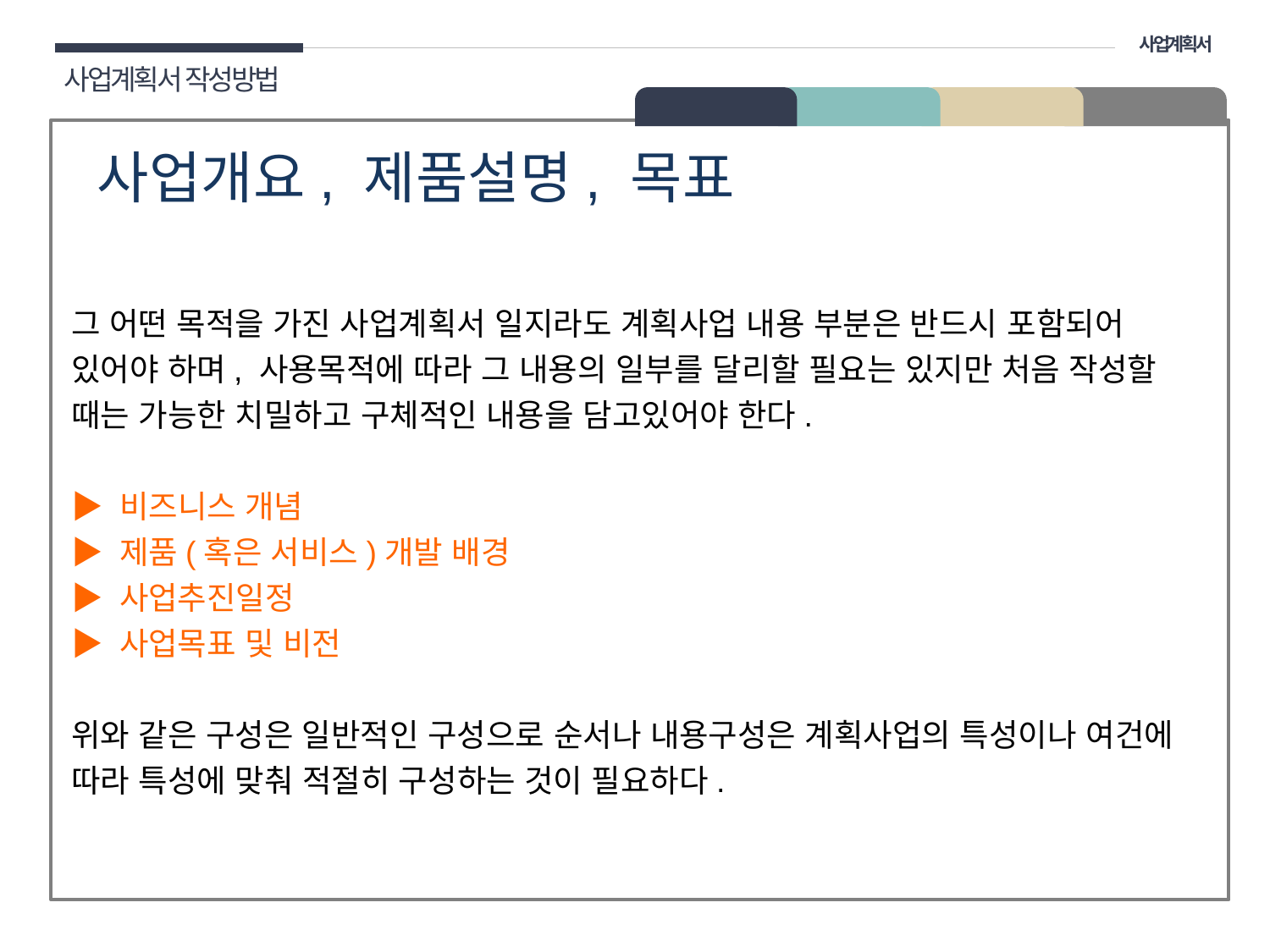

사업계획서
사업계획서 작성방법
02 구성

사업개요, 제품설명, 목표
그 어떤 목적을 가진 사업계획서 일지라도 계획사업 내용 부분은 반드시 포함되어 있어야 하며, 사용목적에 따라 그 내용의 일부를 달리할 필요는 있지만 처음 작성할 때는 가능한 치밀하고 구체적인 내용을 담고있어야 한다.

▶ 비즈니스 개념
▶ 제품(혹은 서비스)개발 배경
▶ 사업추진일정
▶ 사업목표 및 비전

위와 같은 구성은 일반적인 구성으로 순서나 내용구성은 계획사업의 특성이나 여건에 따라 특성에 맞춰 적절히 구성하는 것이 필요하다.